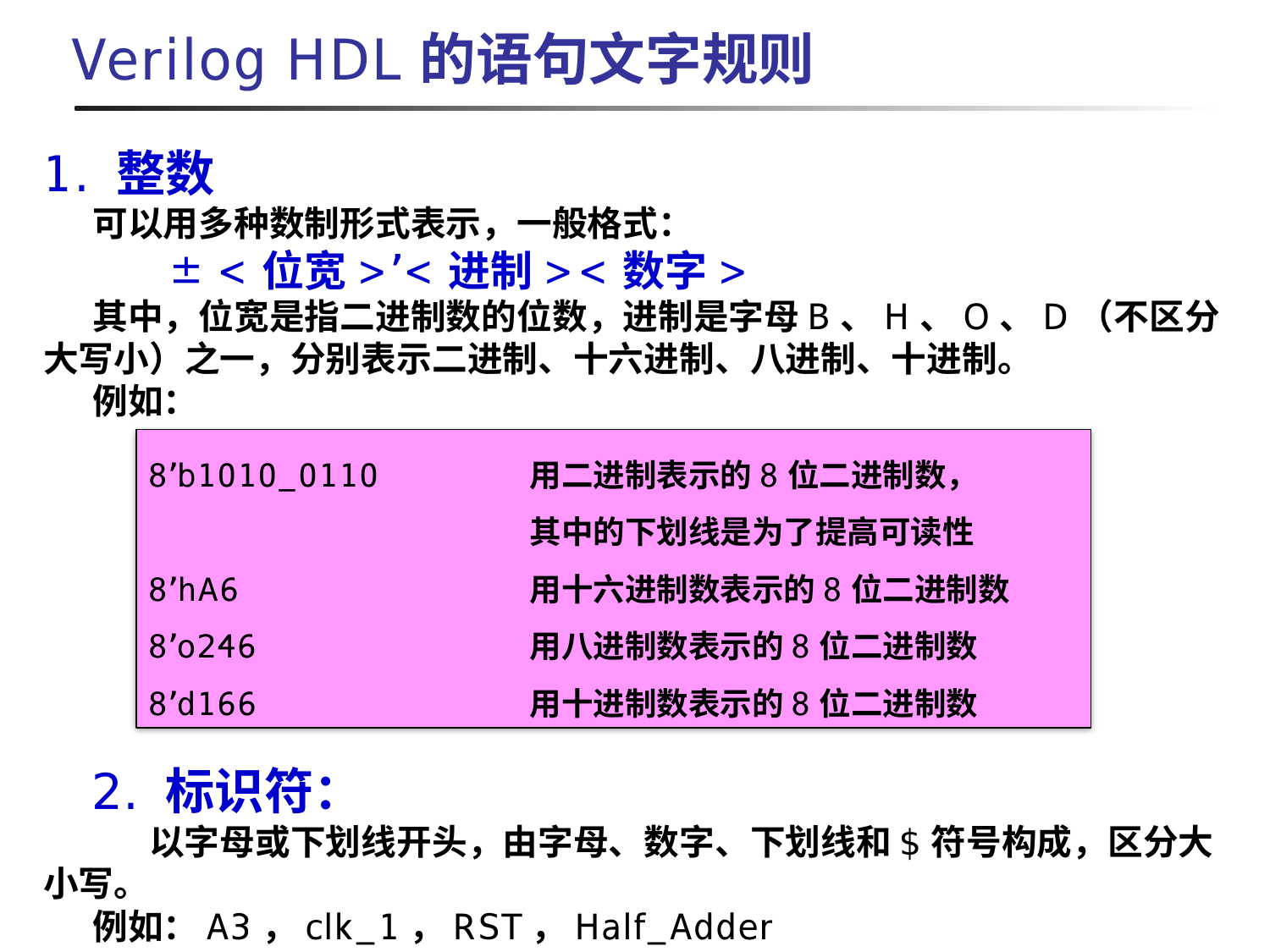

Verilog HDL的语句文字规则
1. 整数
可以用多种数制形式表示，一般格式：
	± <位宽>’<进制><数字>
其中，位宽是指二进制数的位数，进制是字母B、H、O、D（不区分大写小）之一，分别表示二进制、十六进制、八进制、十进制。
例如：

2. 标识符：
      以字母或下划线开头，由字母、数字、下划线和$符号构成，区分大小写。
例如：A3，clk_1，RST，Half_Adder
8’b1010_0110		用二进制表示的8位二进制数，
			其中的下划线是为了提高可读性
8’hA6			用十六进制数表示的8位二进制数
8’o246			用八进制数表示的8位二进制数
8’d166			用十进制数表示的8位二进制数